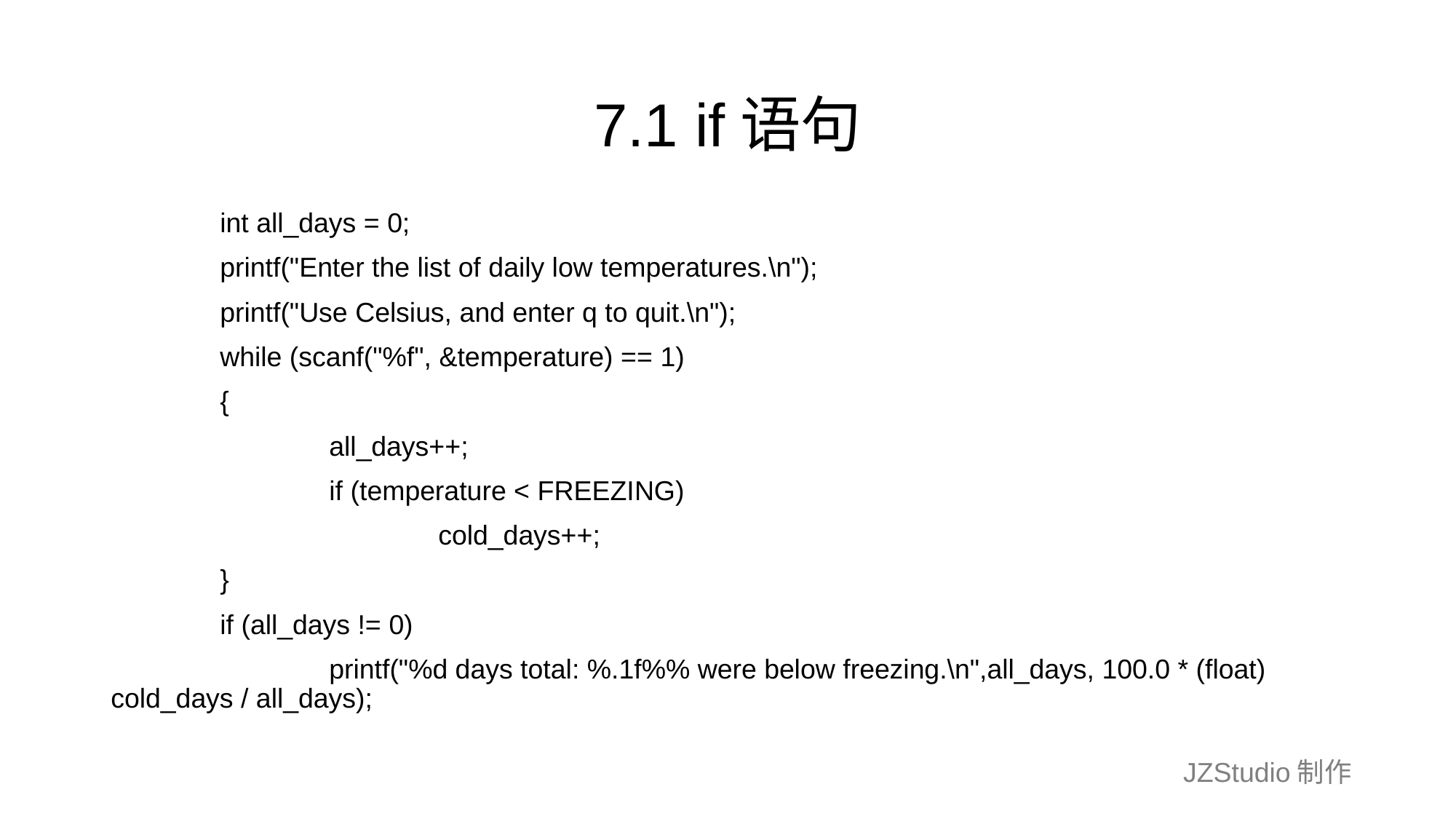

# 7.1 if语句
	int all_days = 0;
	printf("Enter the list of daily low temperatures.\n");
	printf("Use Celsius, and enter q to quit.\n");
	while (scanf("%f", &temperature) == 1)
	{
		all_days++;
		if (temperature < FREEZING)
			cold_days++;
	}
	if (all_days != 0)
		printf("%d days total: %.1f%% were below freezing.\n",all_days, 100.0 * (float) cold_days / all_days);